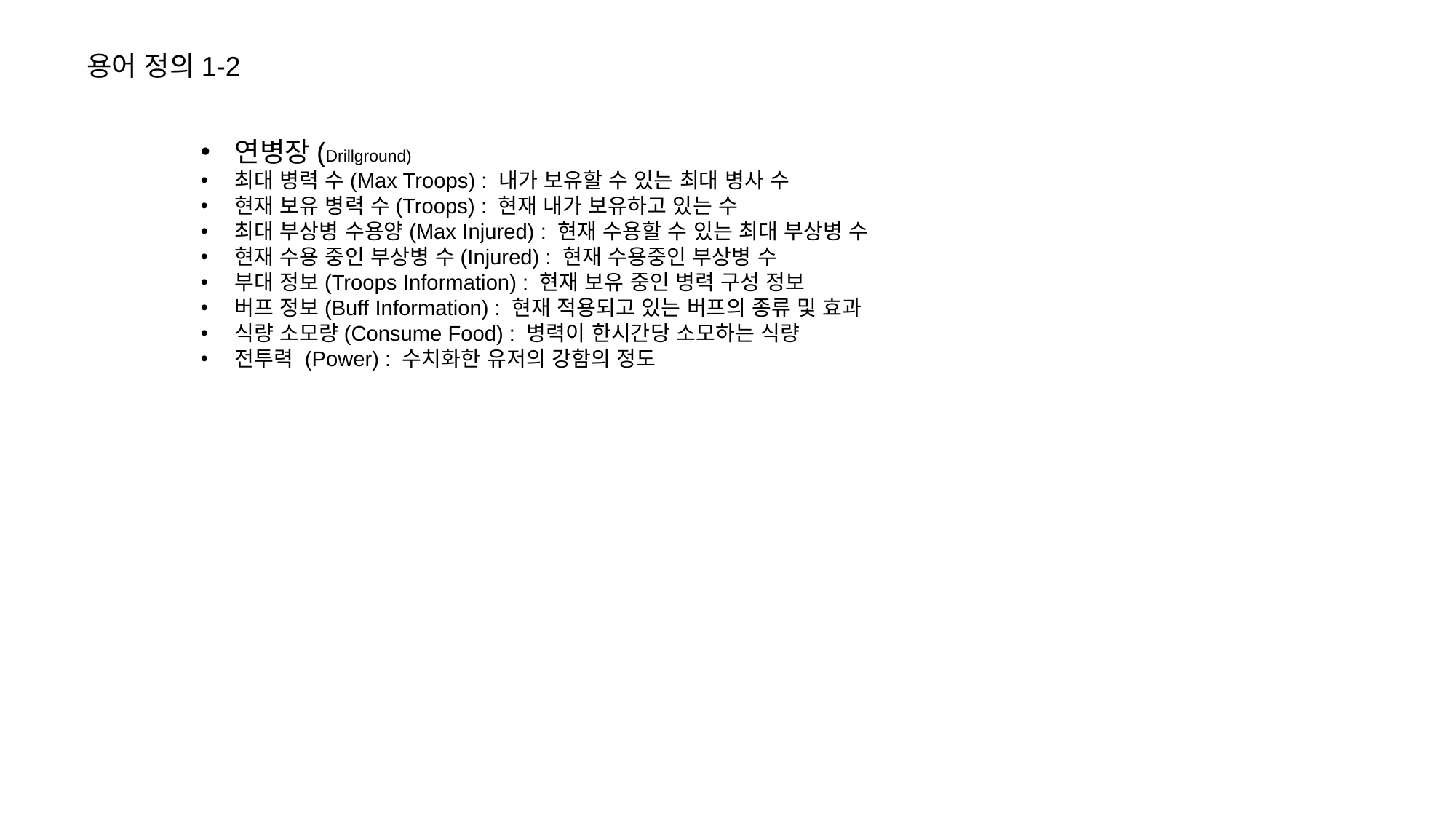

용어 정의1-2
연병장(Drillground)
최대 병력 수(Max Troops) : 내가 보유할 수 있는 최대 병사 수
현재 보유 병력 수(Troops) : 현재 내가 보유하고 있는 수
최대 부상병 수용양(Max Injured) : 현재 수용할 수 있는 최대 부상병 수
현재 수용 중인 부상병 수(Injured) : 현재 수용중인 부상병 수
부대 정보(Troops Information) : 현재 보유 중인 병력 구성 정보
버프 정보(Buff Information) : 현재 적용되고 있는 버프의 종류 및 효과
식량 소모량(Consume Food) : 병력이 한시간당 소모하는 식량
전투력 (Power) : 수치화한 유저의 강함의 정도